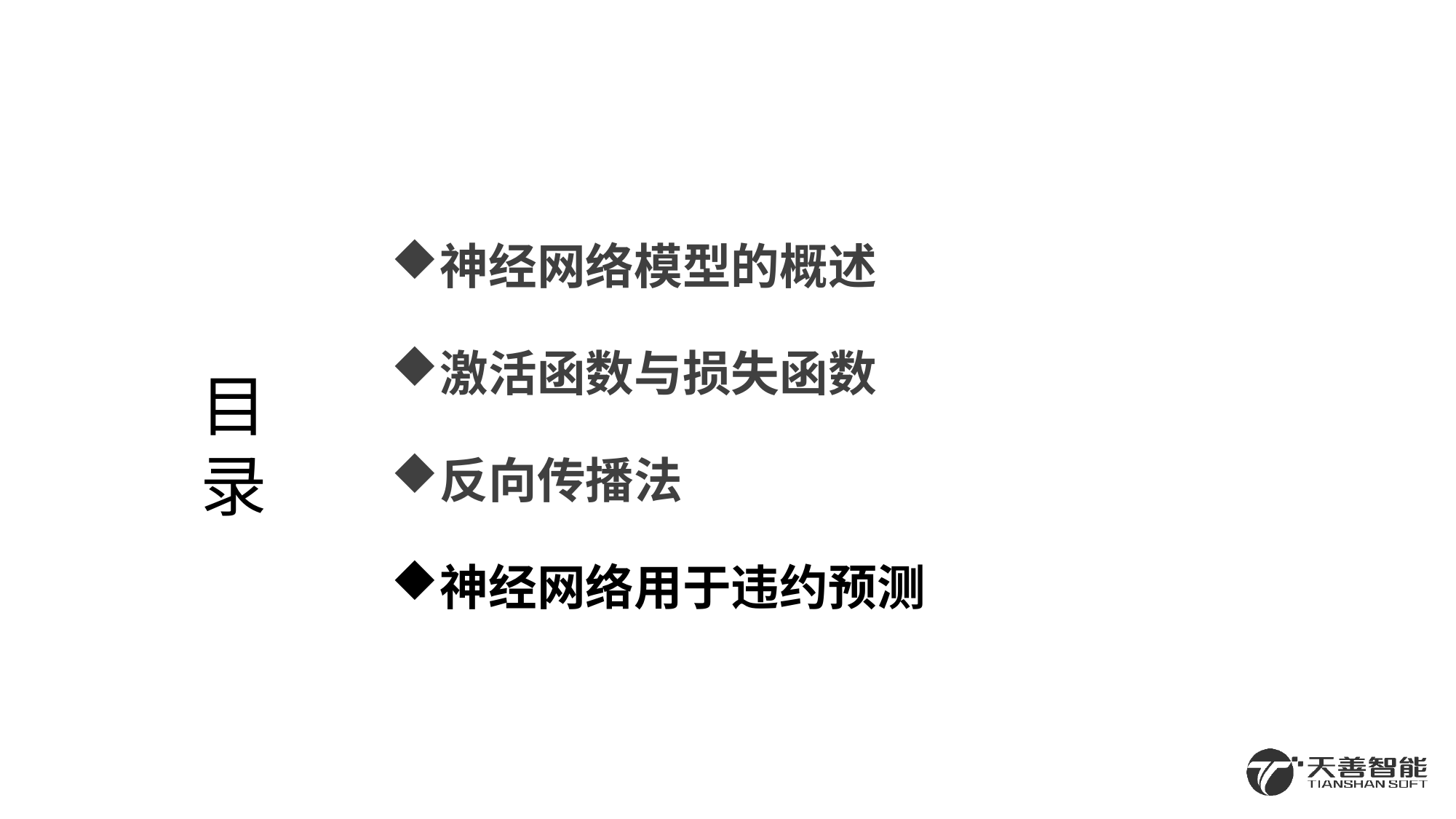

#
神经网络模型的概述
激活函数与损失函数
反向传播法
神经网络用于违约预测
目
录